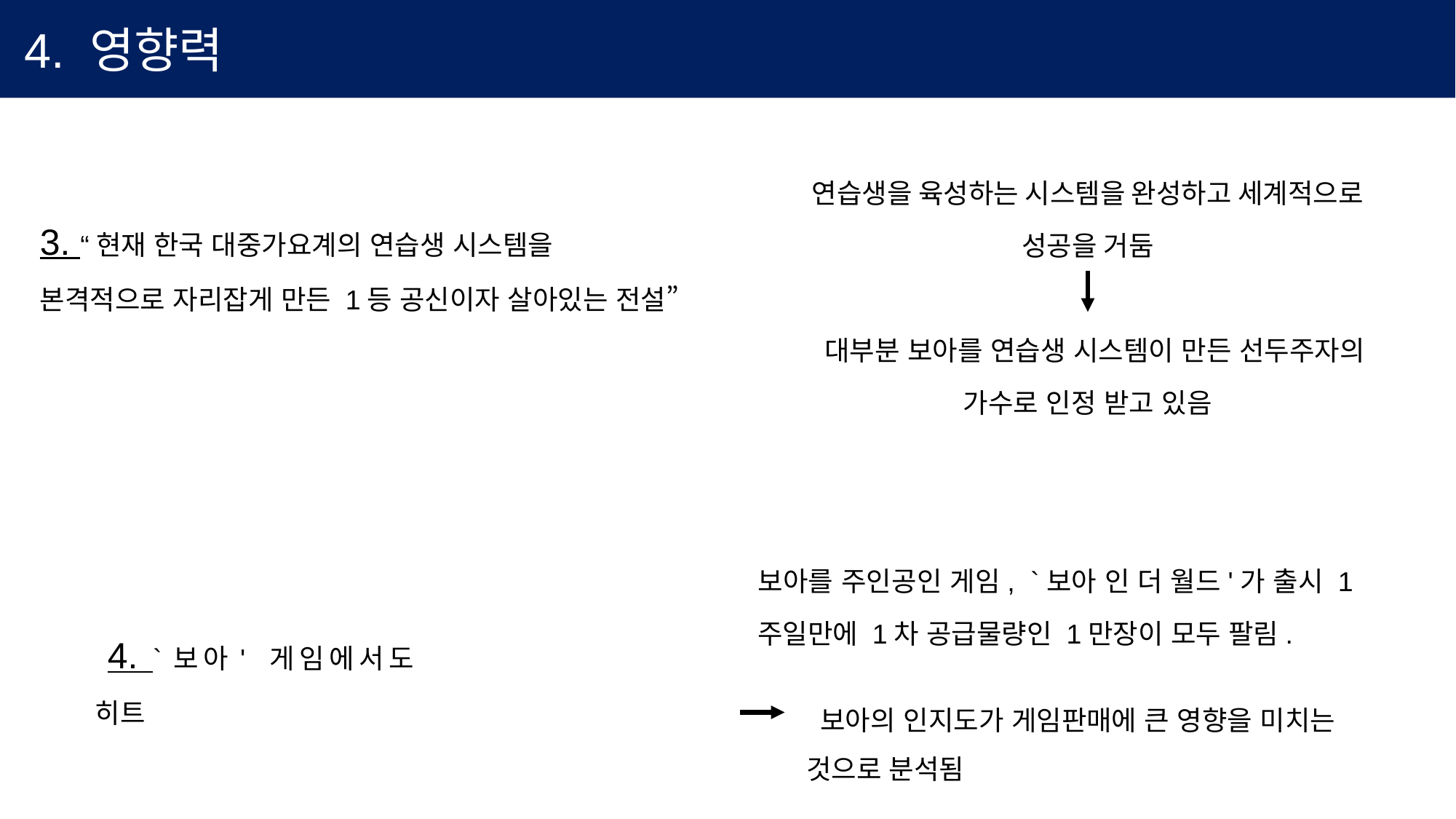

4. 영향력
연습생을 육성하는 시스템을 완성하고 세계적으로 성공을 거둠

 대부분 보아를 연습생 시스템이 만든 선두주자의 가수로 인정 받고 있음
3. “현재 한국 대중가요계의 연습생 시스템을
본격적으로 자리잡게 만든 1등 공신이자 살아있는 전설”
보아를 주인공인 게임,  `보아 인 더 월드'가 출시 1주일만에 1차 공급물량인 1만장이 모두 팔림.

 4. `보아' 게임에서도 히트
 보아의 인지도가 게임판매에 큰 영향을 미치는 것으로 분석됨